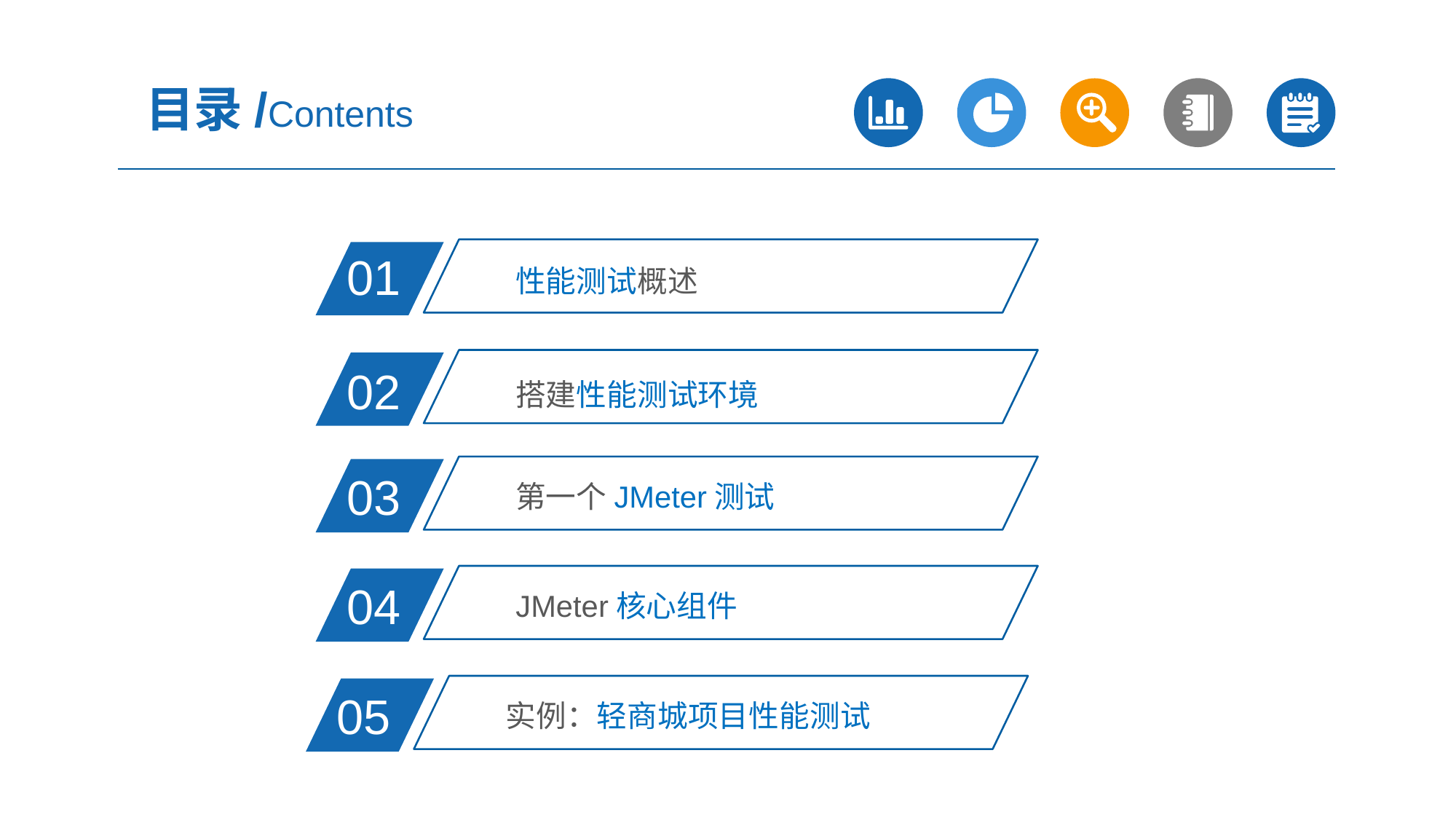

目录/Contents

性能测试概述
01

搭建性能测试环境

02

第一个JMeter测试

03

JMeter核心组件

04

实例：轻商城项目性能测试

05